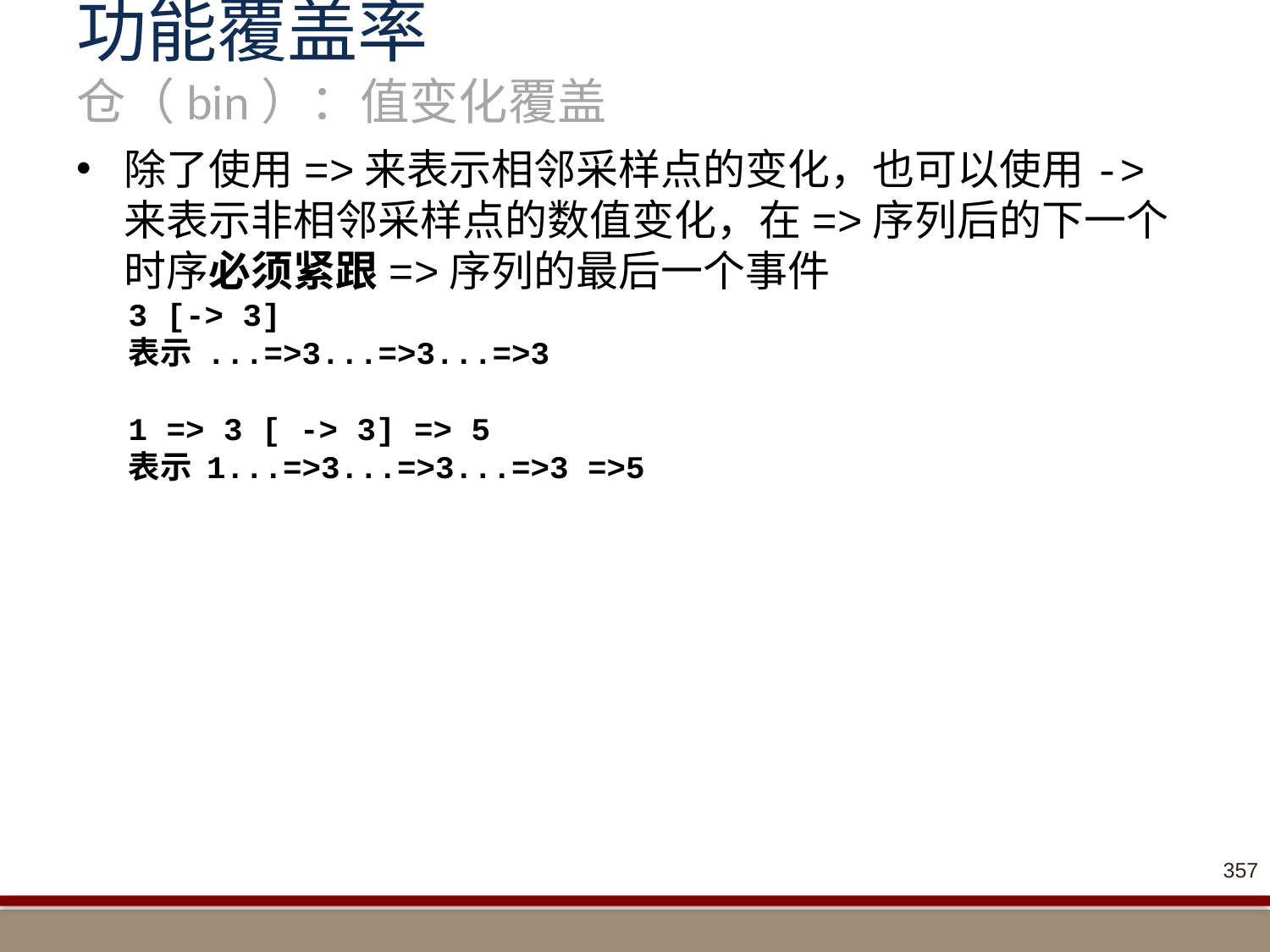

# 功能覆盖率 仓（bin）：值变化覆盖
除了使用=>来表示相邻采样点的变化，也可以使用->来表示非相邻采样点的数值变化，在=>序列后的下一个时序必须紧跟=>序列的最后一个事件
3 [-> 3]
表示 ...=>3...=>3...=>3

1 => 3 [ -> 3] => 5
表示 1...=>3...=>3...=>3 =>5
357